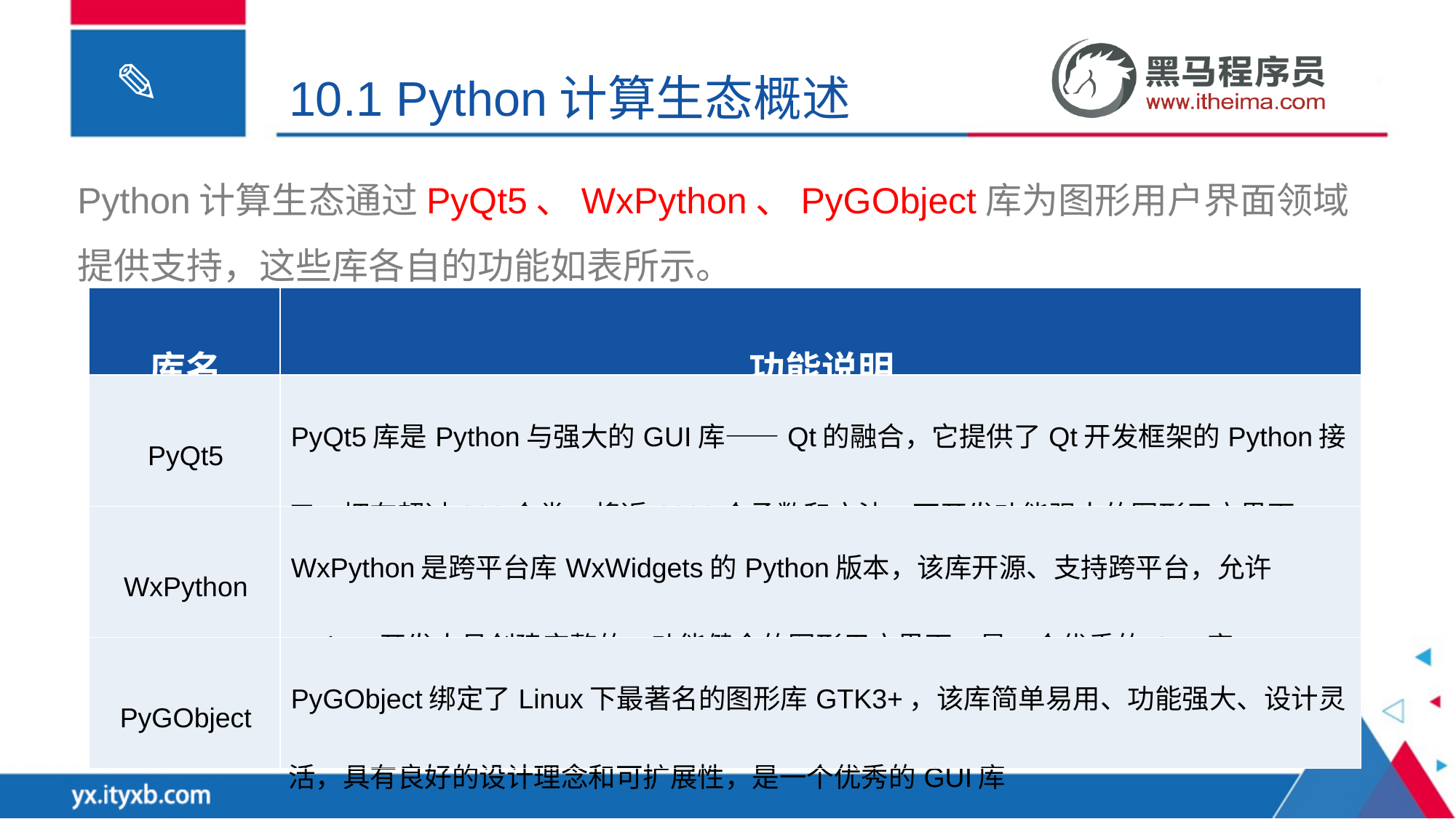

10.1 Python计算生态概述
Python计算生态通过PyQt5、WxPython、PyGObject库为图形用户界面领域提供支持，这些库各自的功能如表所示。
| 库名 | 功能说明 |
| --- | --- |
| PyQt5 | PyQt5库是Python与强大的GUI库——Qt的融合，它提供了Qt开发框架的Python接口，拥有超过300个类、将近6000个函数和方法，可开发功能强大的图形用户界面 |
| WxPython | WxPython是跨平台库WxWidgets的Python版本，该库开源、支持跨平台，允许Python开发人员创建完整的、功能健全的图形用户界面，是一个优秀的GUI库 |
| PyGObject | PyGObject绑定了Linux下最著名的图形库GTK3+，该库简单易用、功能强大、设计灵活，具有良好的设计理念和可扩展性，是一个优秀的GUI库 |